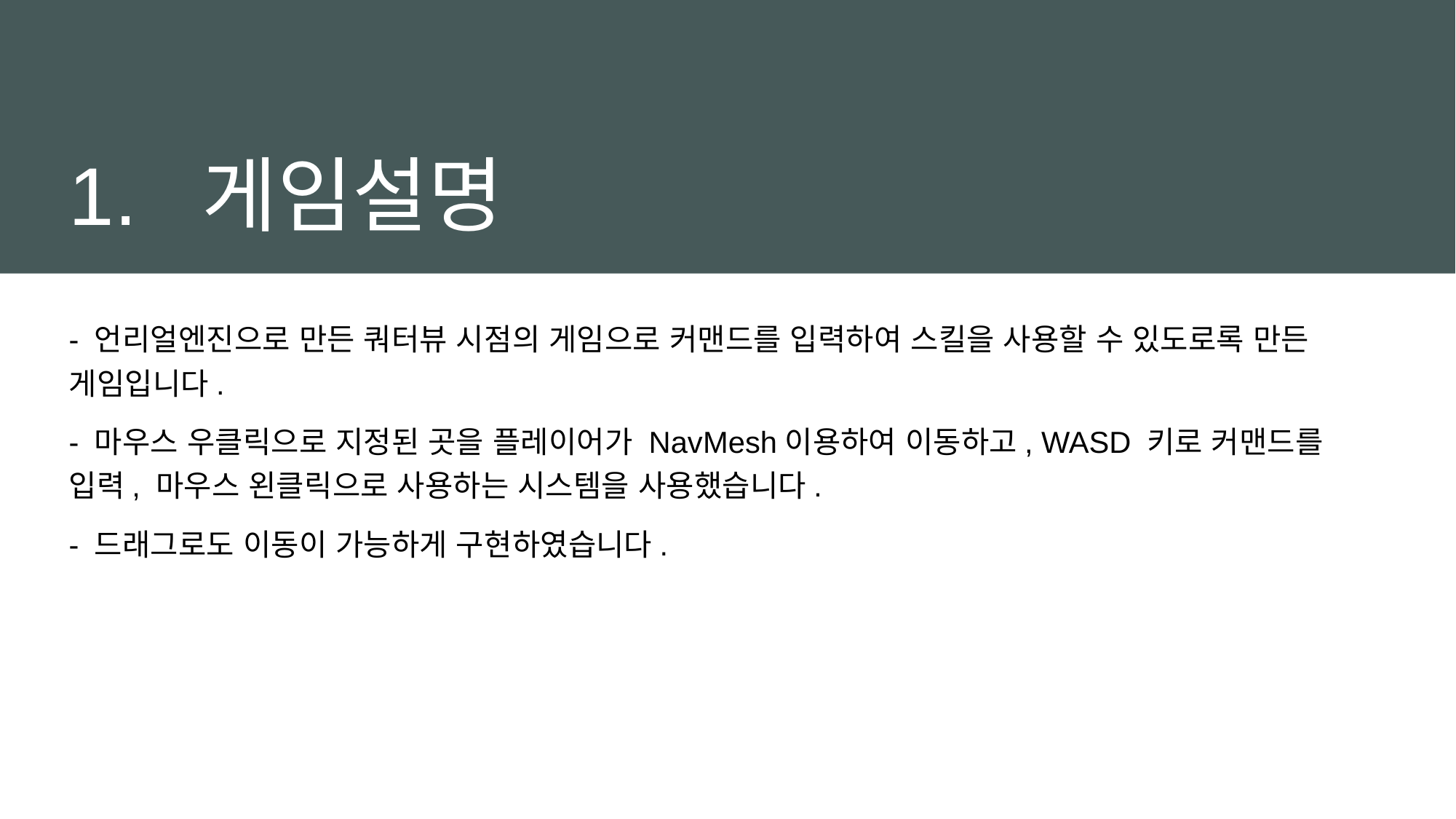

# 1.  게임설명
- 언리얼엔진으로 만든 쿼터뷰 시점의 게임으로 커맨드를 입력하여 스킬을 사용할 수 있도로록 만든 게임입니다.
- 마우스 우클릭으로 지정된 곳을 플레이어가 NavMesh이용하여 이동하고, WASD 키로 커맨드를 입력, 마우스 왼클릭으로 사용하는 시스템을 사용했습니다.
- 드래그로도 이동이 가능하게 구현하였습니다.